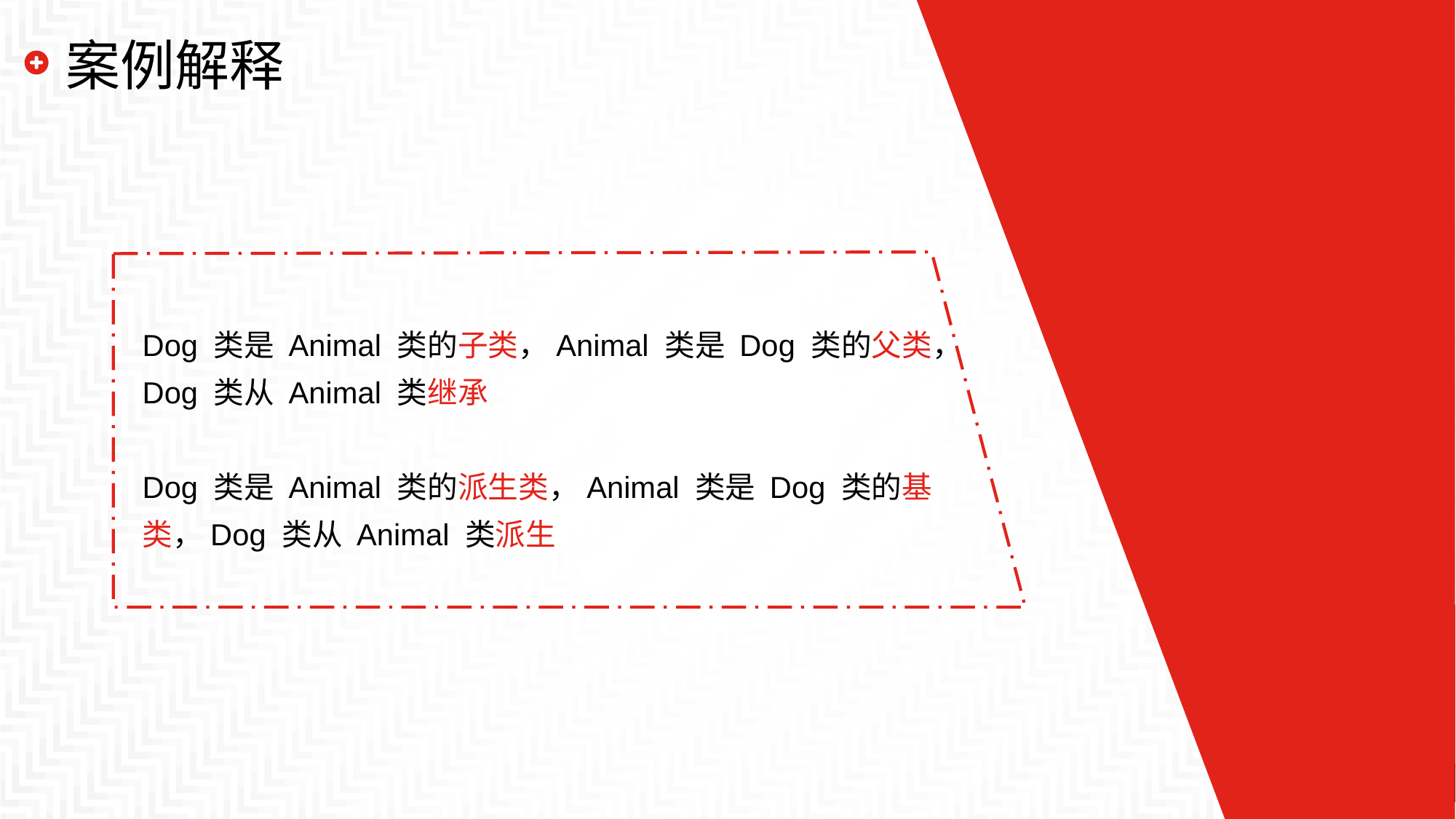

# 案例解释

Dog 类是 Animal 类的子类，Animal 类是 Dog 类的父类，Dog 类从 Animal 类继承

Dog 类是 Animal 类的派生类，Animal 类是 Dog 类的基类，Dog 类从 Animal 类派生